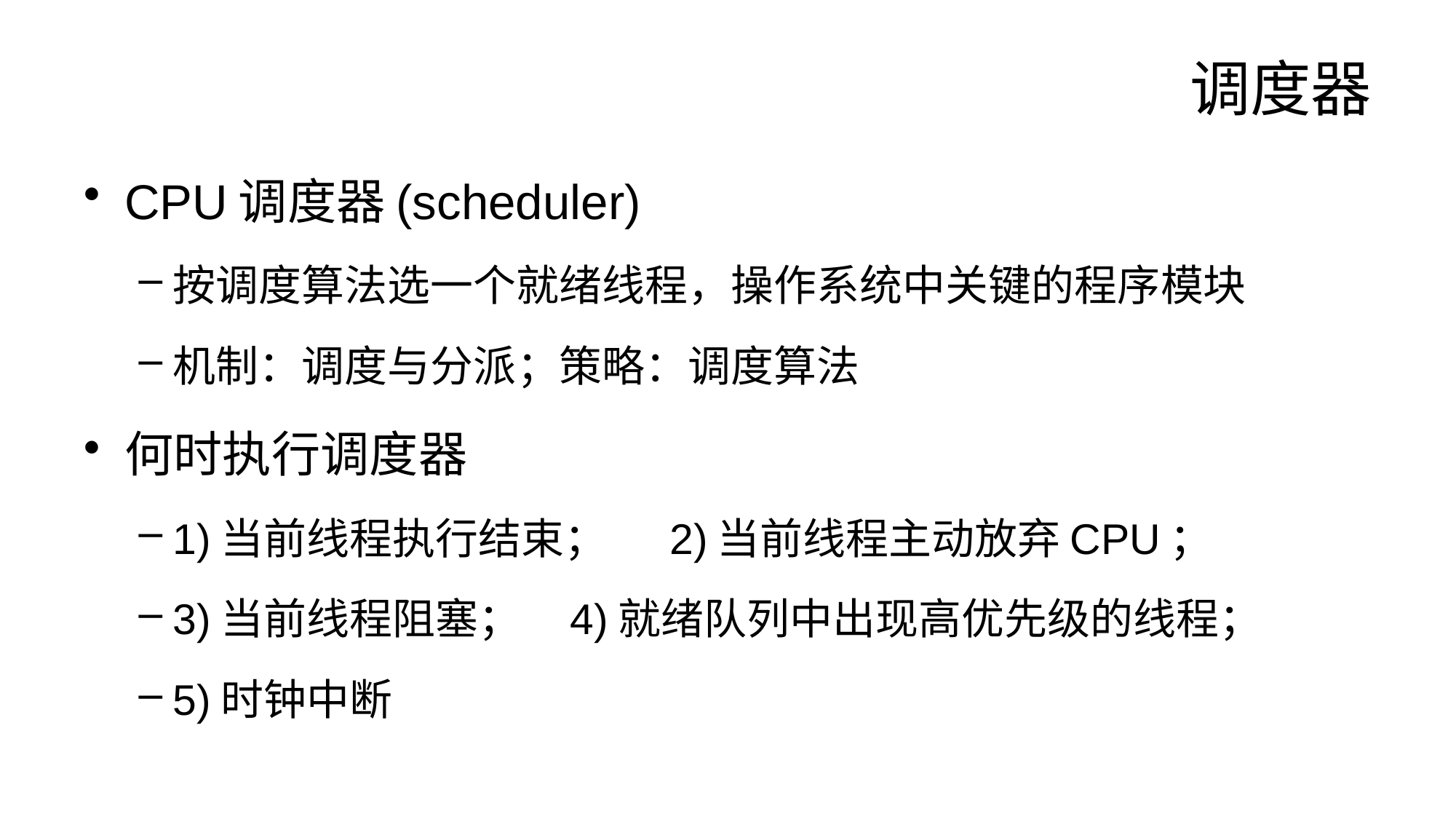

# 调度器
CPU调度器(scheduler)
按调度算法选一个就绪线程，操作系统中关键的程序模块
机制：调度与分派；策略：调度算法
何时执行调度器
1)当前线程执行结束；	2)当前线程主动放弃CPU；
3)当前线程阻塞；	4)就绪队列中出现高优先级的线程；
5)时钟中断